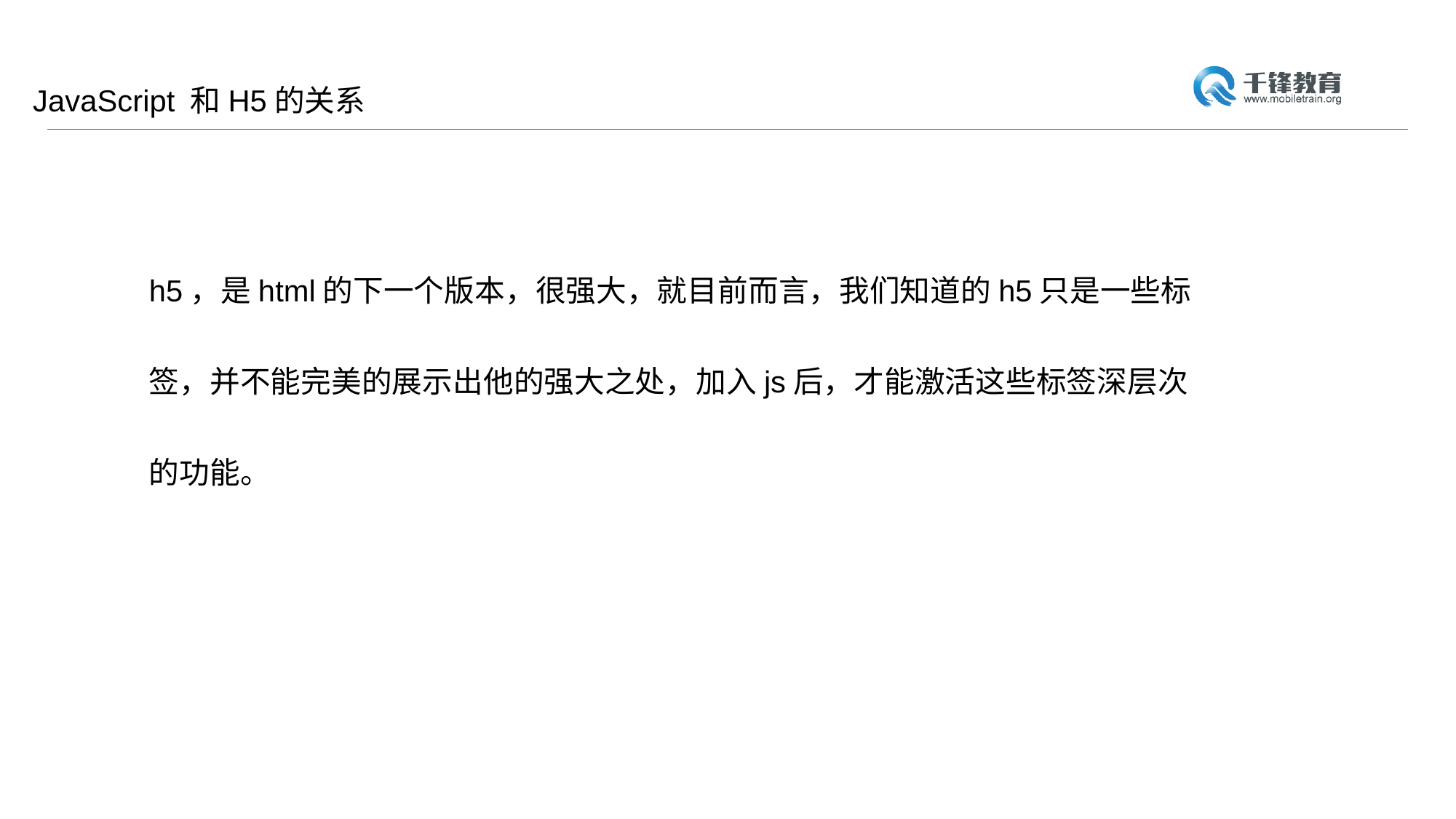

JavaScript 和H5的关系
h5，是html的下一个版本，很强大，就目前而言，我们知道的h5只是一些标签，并不能完美的展示出他的强大之处，加入js后，才能激活这些标签深层次的功能。